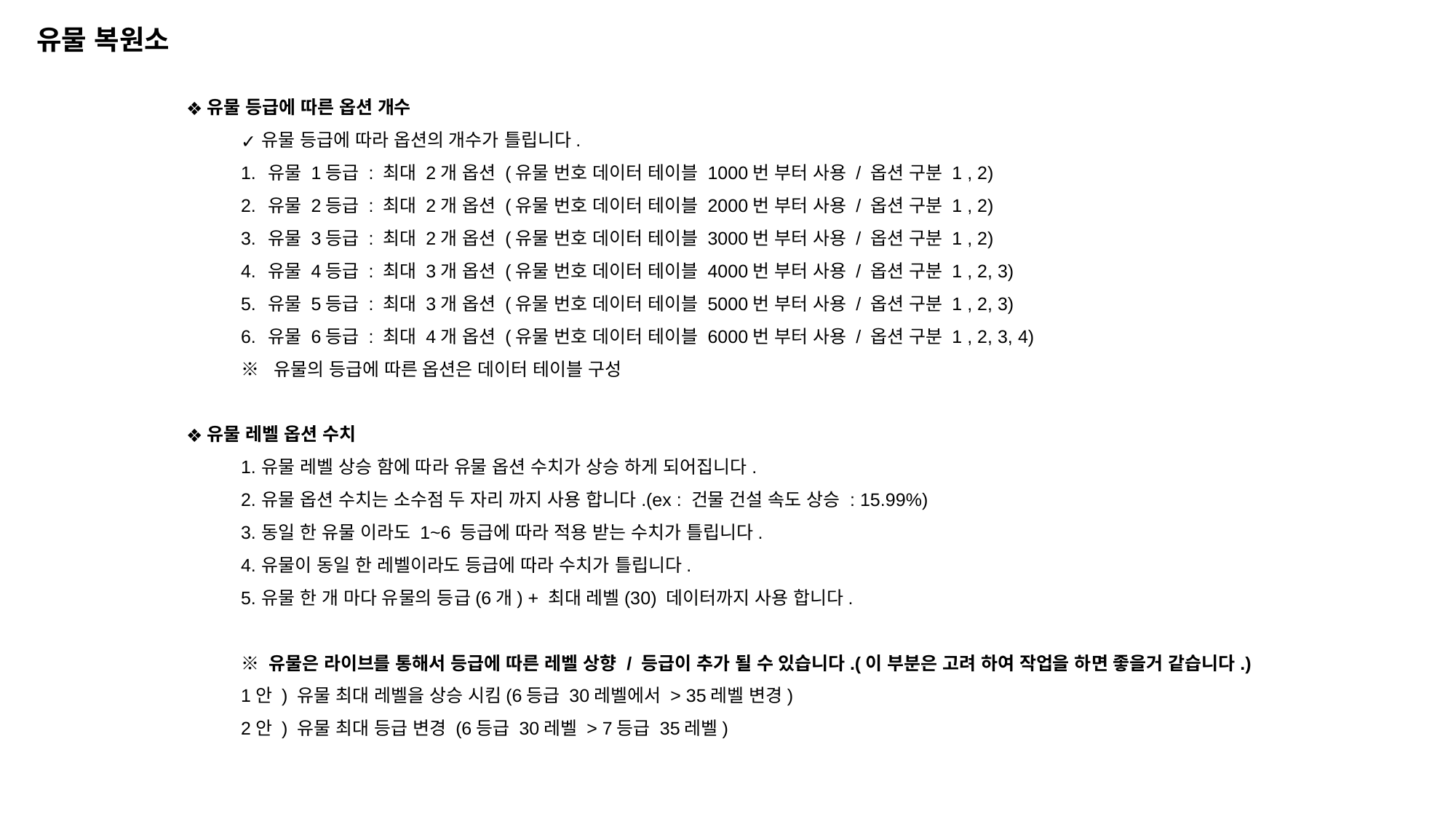

유물 복원소
유물 등급에 따른 옵션 개수
유물 등급에 따라 옵션의 개수가 틀립니다.
유물 1등급 : 최대 2개 옵션 (유물 번호 데이터 테이블 1000번 부터 사용 / 옵션 구분 1 , 2)
유물 2등급 : 최대 2개 옵션 (유물 번호 데이터 테이블 2000번 부터 사용 / 옵션 구분 1 , 2)
유물 3등급 : 최대 2개 옵션 (유물 번호 데이터 테이블 3000번 부터 사용 / 옵션 구분 1 , 2)
유물 4등급 : 최대 3개 옵션 (유물 번호 데이터 테이블 4000번 부터 사용 / 옵션 구분 1 , 2, 3)
유물 5등급 : 최대 3개 옵션 (유물 번호 데이터 테이블 5000번 부터 사용 / 옵션 구분 1 , 2, 3)
유물 6등급 : 최대 4개 옵션 (유물 번호 데이터 테이블 6000번 부터 사용 / 옵션 구분 1 , 2, 3, 4)
※  유물의 등급에 따른 옵션은 데이터 테이블 구성

유물 레벨 옵션 수치
유물 레벨 상승 함에 따라 유물 옵션 수치가 상승 하게 되어집니다.
유물 옵션 수치는 소수점 두 자리 까지 사용 합니다.(ex : 건물 건설 속도 상승 : 15.99%)
동일 한 유물 이라도 1~6 등급에 따라 적용 받는 수치가 틀립니다.
유물이 동일 한 레벨이라도 등급에 따라 수치가 틀립니다.
유물 한 개 마다 유물의 등급(6개) + 최대 레벨(30) 데이터까지 사용 합니다.

※ 유물은 라이브를 통해서 등급에 따른 레벨 상향 / 등급이 추가 될 수 있습니다.(이 부분은 고려 하여 작업을 하면 좋을거 같습니다.)
1안 ) 유물 최대 레벨을 상승 시킴(6등급 30레벨에서 > 35레벨 변경)
2안 ) 유물 최대 등급 변경 (6등급 30레벨 > 7등급 35레벨)